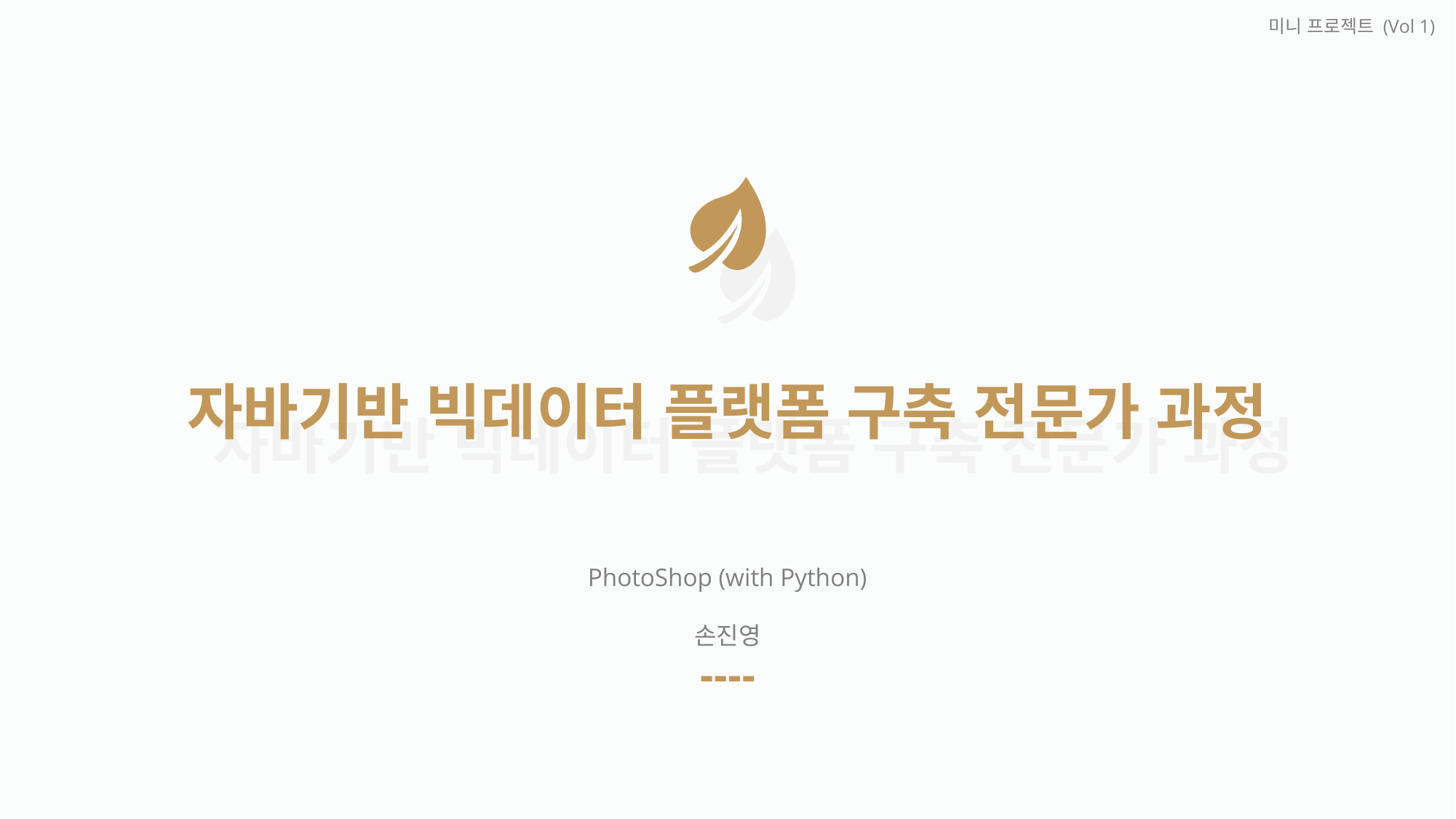

미니 프로젝트 (Vol 1)

자바기반 빅데이터 플랫폼 구축 전문가 과정
자바기반 빅데이터 플랫폼 구축 전문가 과정
PhotoShop (with Python)

손진영